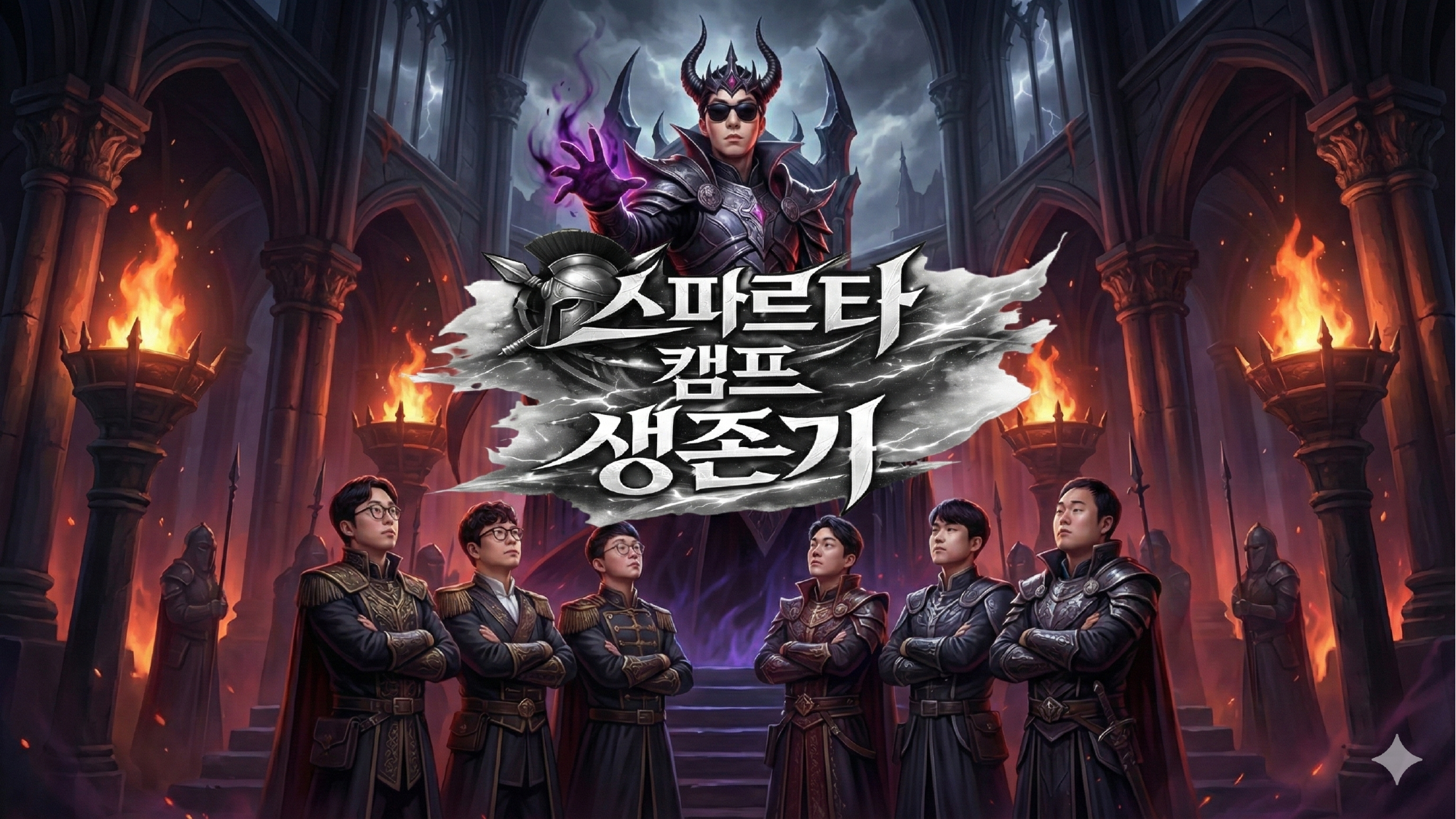

2조
팀원을 검색해보세요
강주희
게임매니저
김성훈
로그, UI, 스탯 컴포넌트
총괄, PPT, 발표
김형백
몬스터
박민재
액션 컴포넌트
정호승
게임매니저
최성훈

게임의 구조
게임 화면
시연 영상

아스키아트
대사
클래스
Q&A